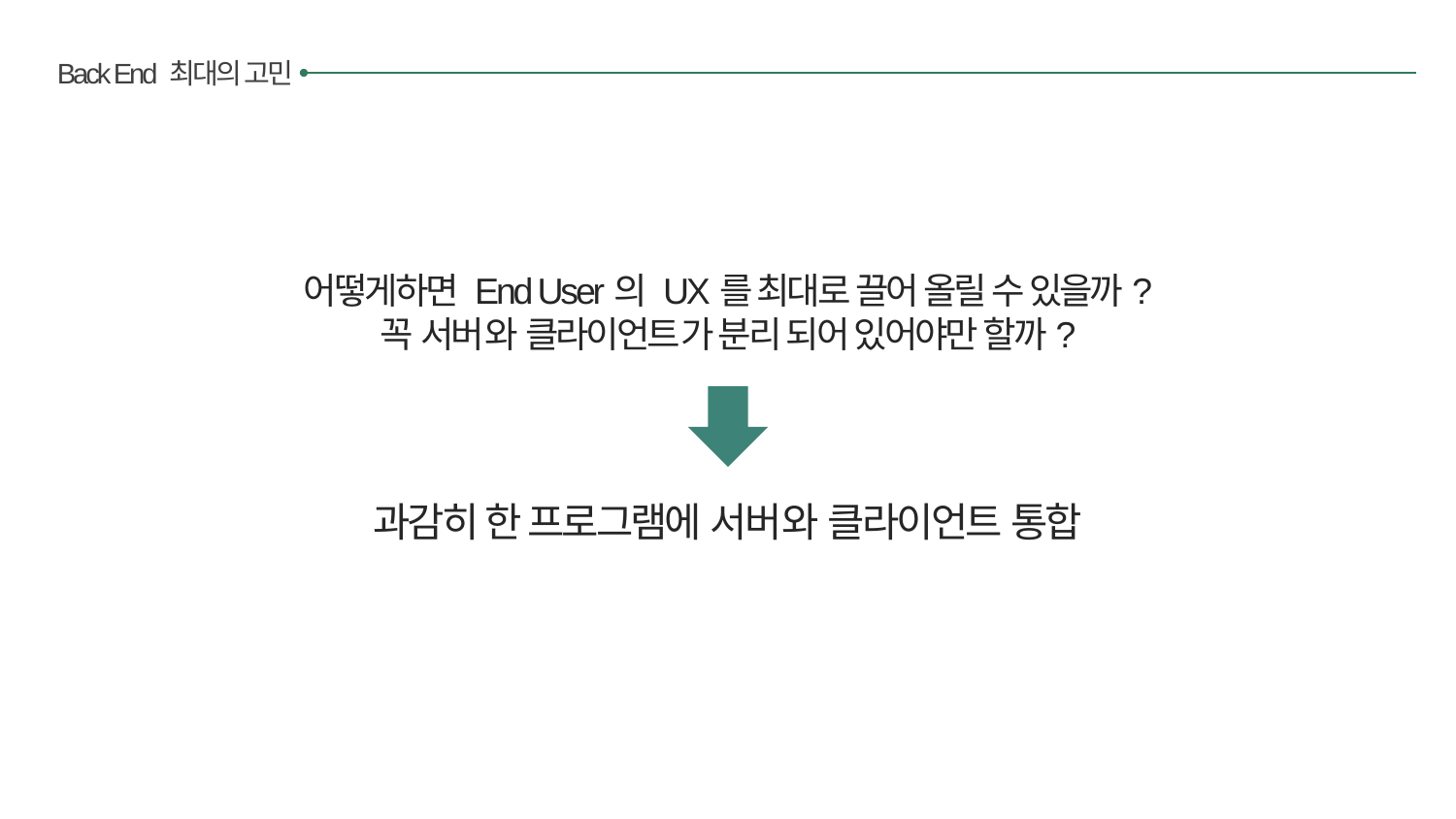

Back End 최대의 고민
어떻게하면 End User의 UX를 최대로 끌어 올릴 수 있을까?
꼭 서버와 클라이언트가 분리 되어 있어야만 할까?

과감히 한 프로그램에 서버와 클라이언트 통합